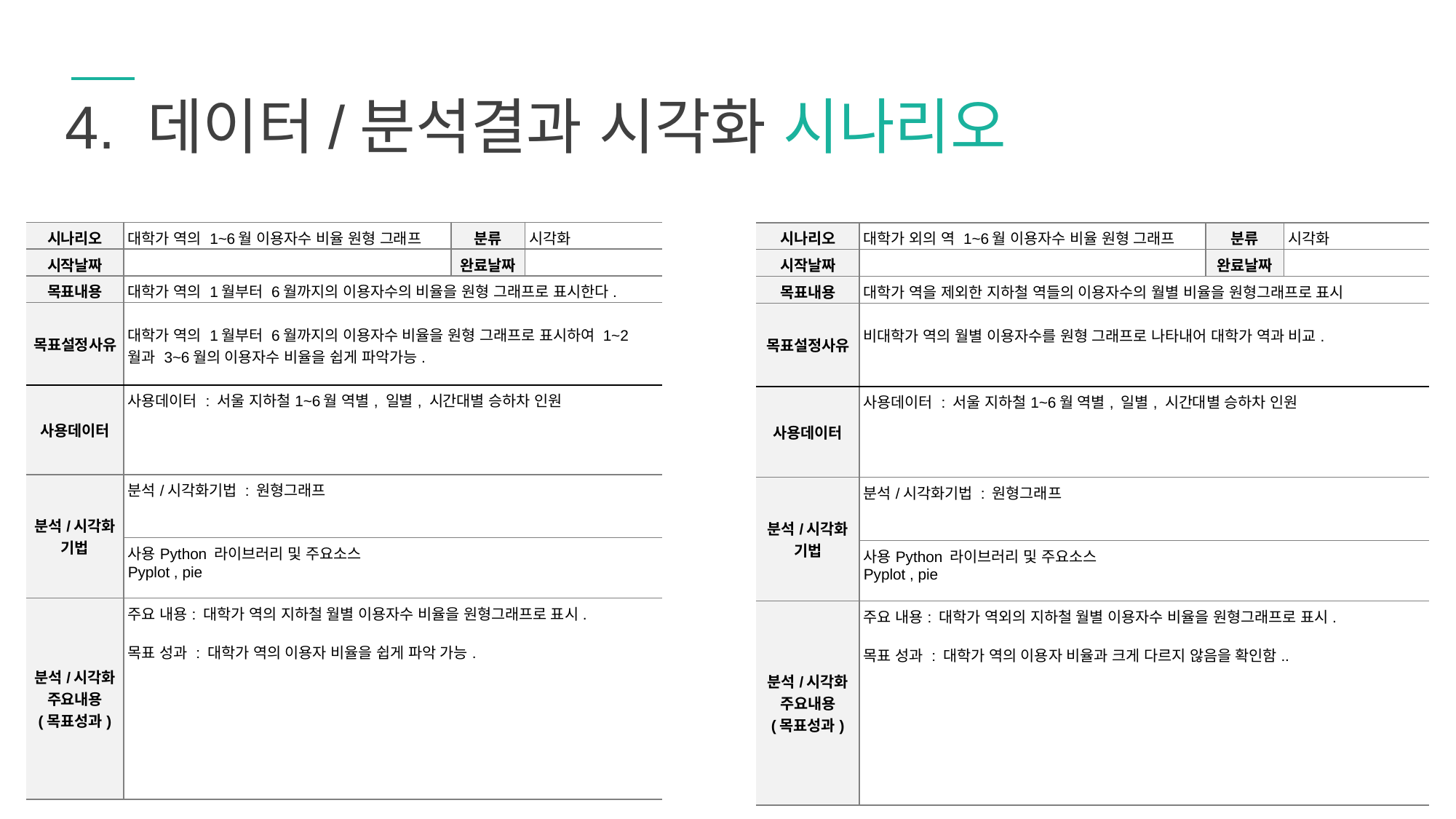

4. 데이터/분석결과 시각화 시나리오
| 시나리오 | 대학가 역의 1~6월 이용자수 비율 원형 그래프 | 분류 | 시각화 |
| --- | --- | --- | --- |
| 시작날짜 |  | 완료날짜 |  |
| 목표내용 | 대학가 역의 1월부터 6월까지의 이용자수의 비율을 원형 그래프로 표시한다. |  |  |
| 목표설정사유 | 대학가 역의 1월부터 6월까지의 이용자수 비율을 원형 그래프로 표시하여 1~2월과 3~6월의 이용자수 비율을 쉽게 파악가능. |  |  |
| 사용데이터 | 사용데이터 : 서울 지하철1~6월 역별, 일별, 시간대별 승하차 인원 |  |  |
| 분석/시각화 기법 | 분석/시각화기법 : 원형그래프 |  |  |
|  | 사용Python 라이브러리 및 주요소스 Pyplot , pie |  |  |
| 분석/시각화 주요내용 (목표성과) | 주요 내용: 대학가 역의 지하철 월별 이용자수 비율을 원형그래프로 표시. 목표 성과 : 대학가 역의 이용자 비율을 쉽게 파악 가능. |  |  |
| 시나리오 | 대학가 외의 역 1~6월 이용자수 비율 원형 그래프 | 분류 | 시각화 |
| --- | --- | --- | --- |
| 시작날짜 |  | 완료날짜 |  |
| 목표내용 | 대학가 역을 제외한 지하철 역들의 이용자수의 월별 비율을 원형그래프로 표시 |  |  |
| 목표설정사유 | 비대학가 역의 월별 이용자수를 원형 그래프로 나타내어 대학가 역과 비교. |  |  |
| 사용데이터 | 사용데이터 : 서울 지하철1~6월 역별, 일별, 시간대별 승하차 인원 |  |  |
| 분석/시각화 기법 | 분석/시각화기법 : 원형그래프 |  |  |
|  | 사용Python 라이브러리 및 주요소스 Pyplot , pie |  |  |
| 분석/시각화 주요내용 (목표성과) | 주요 내용: 대학가 역외의 지하철 월별 이용자수 비율을 원형그래프로 표시. 목표 성과 : 대학가 역의 이용자 비율과 크게 다르지 않음을 확인함.. |  |  |